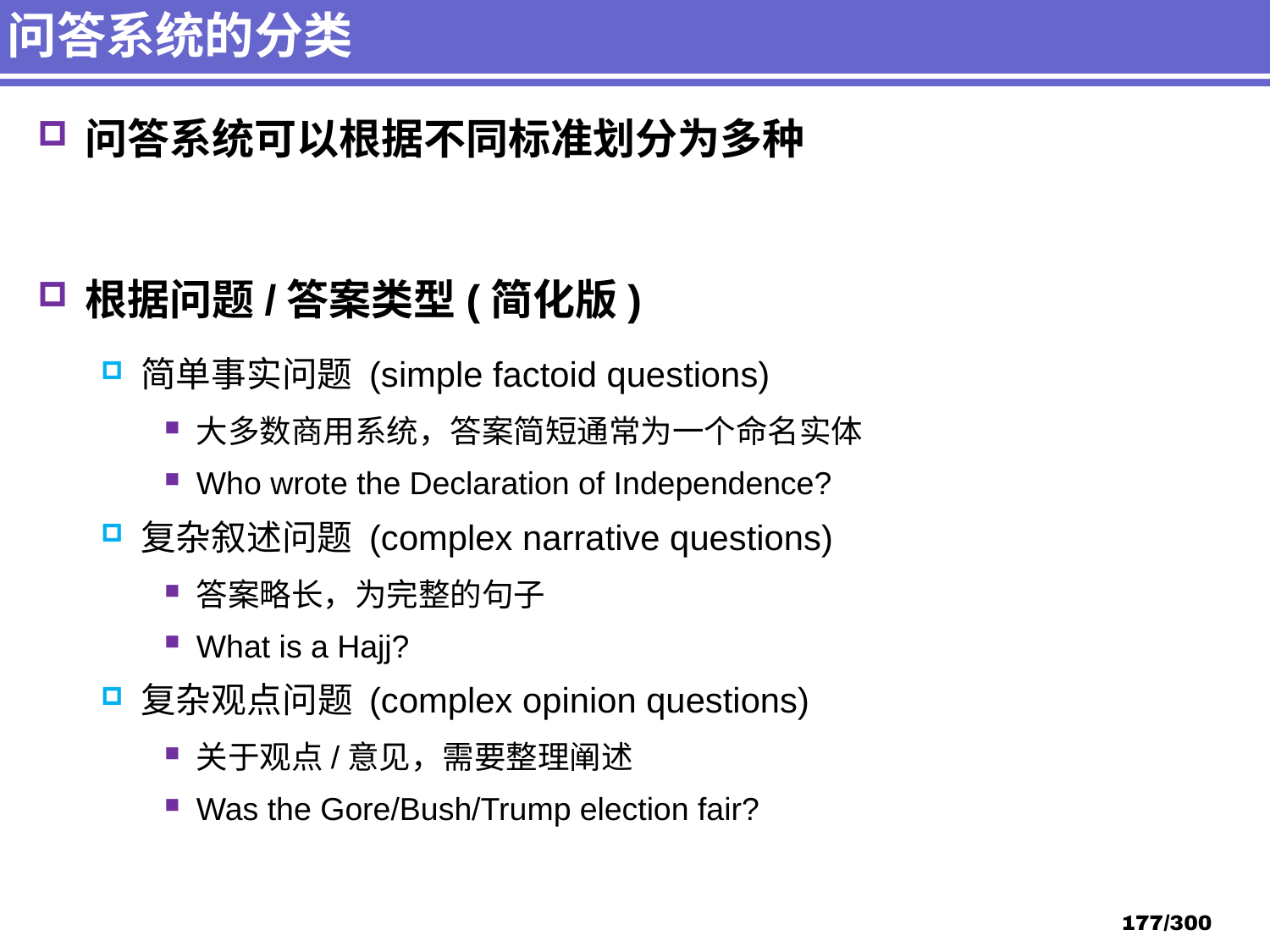

# 问答系统的分类
问答系统可以根据不同标准划分为多种

根据问题/答案类型(简化版)
简单事实问题 (simple factoid questions)
大多数商用系统，答案简短通常为一个命名实体
Who wrote the Declaration of Independence?
复杂叙述问题 (complex narrative questions)
答案略长，为完整的句子
What is a Hajj?
复杂观点问题 (complex opinion questions)
关于观点/意见，需要整理阐述
Was the Gore/Bush/Trump election fair?

177/300